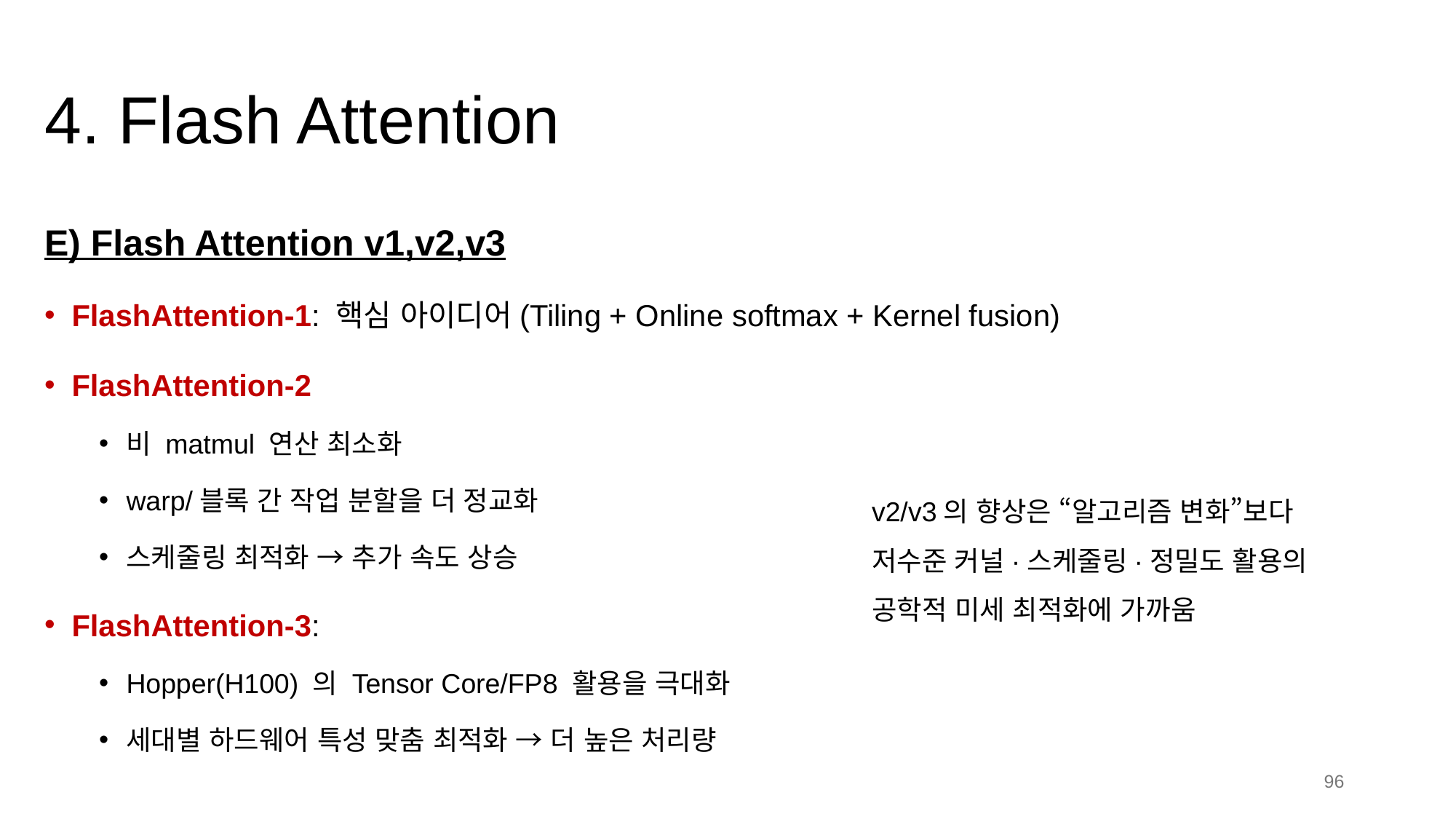

# 4. Flash Attention
E) Flash Attention v1,v2,v3
FlashAttention-1: 핵심 아이디어(Tiling + Online softmax + Kernel fusion)
FlashAttention-2
비 matmul 연산 최소화
warp/블록 간 작업 분할을 더 정교화
스케줄링 최적화 → 추가 속도 상승
FlashAttention-3:
Hopper(H100) 의 Tensor Core/FP8 활용을 극대화
세대별 하드웨어 특성 맞춤 최적화 → 더 높은 처리량

v2/v3의 향상은 “알고리즘 변화”보다
저수준 커널·스케줄링·정밀도 활용의
공학적 미세 최적화에 가까움
96